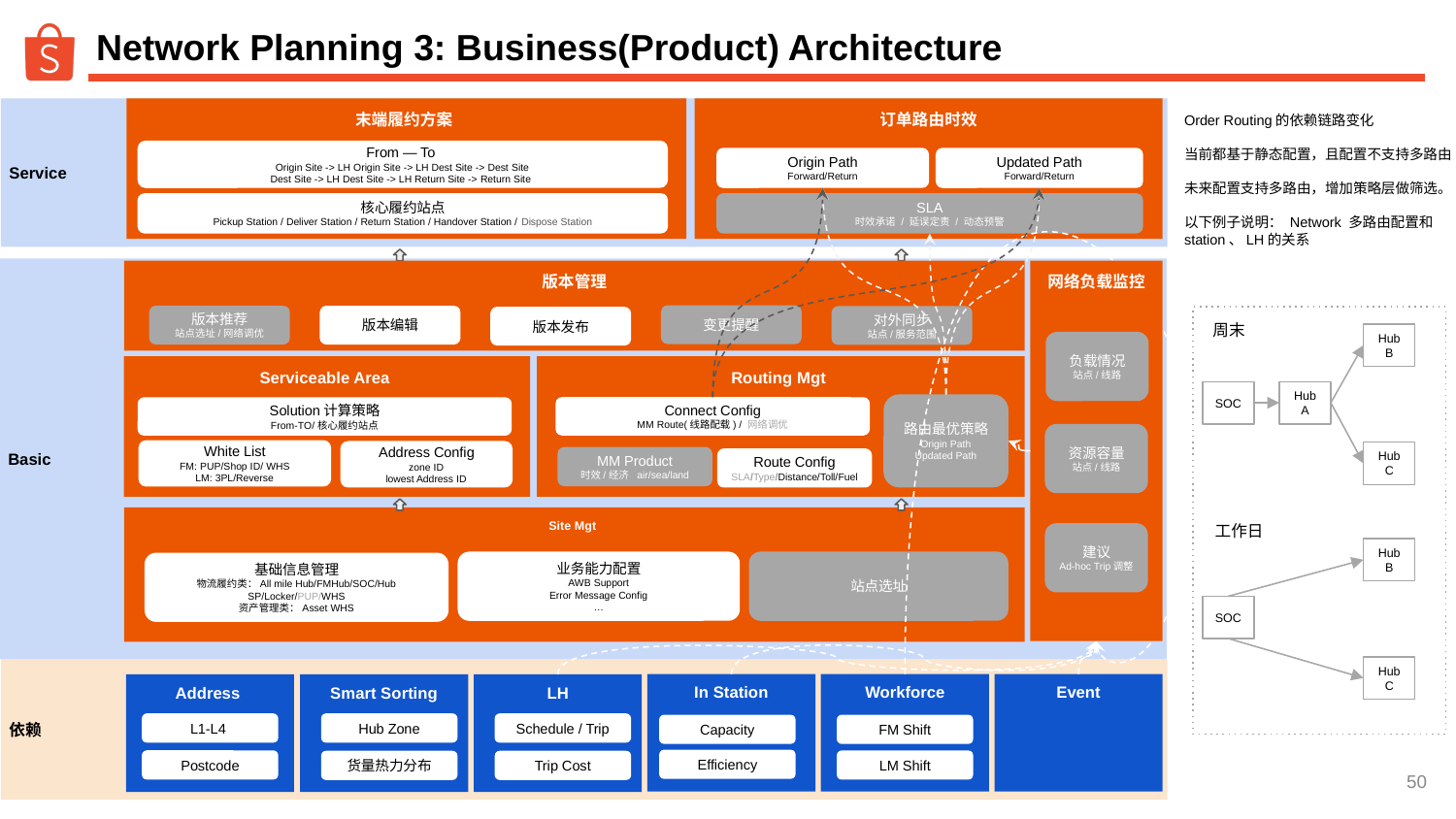

# Network Planning 3: Business(Product) Architecture
Service
末端履约方案
订单路由时效
Order Routing的依赖链路变化

当前都基于静态配置，且配置不支持多路由

未来配置支持多路由，增加策略层做筛选。

以下例子说明： Network 多路由配置和station、LH的关系
From — To
Origin Site -> LH Origin Site -> LH Dest Site -> Dest Site
Dest Site -> LH Dest Site -> LH Return Site -> Return Site
Origin Path
Forward/Return
Updated Path
Forward/Return
核心履约站点
Pickup Station / Deliver Station / Return Station / Handover Station / Dispose Station
SLA
时效承诺 / 延误定责 / 动态预警

Basic
版本管理
网络负载监控
变更提醒
版本推荐
站点选址/网络调优
版本编辑
对外同步
站点/服务范围
版本发布

周末
HubB
负载情况
站点/线路
Serviceable Area
Routing Mgt
SOC
HubA
路由最优策略
Origin Path
Updated Path
Connect Config
MM Route(线路配载) / 网络调优
Solution计算策略
From-TO/核心履约站点
资源容量
站点/线路
White List
FM: PUP/Shop ID/ WHS
LM: 3PL/Reverse
Address Config
zone ID
lowest Address ID
HubC
MM Product
时效/经济  air/sea/land
Route Config
SLA/Type/Distance/Toll/Fuel

Site Mgt
工作日
建议
Ad-hoc Trip调整
HubB
业务能力配置
AWB Support
Error Message Config
…
站点选址
基础信息管理
物流履约类：All mile Hub/FMHub/SOC/Hub
SP/Locker/PUP/WHS
资产管理类：Asset WHS
SOC
HubC
依赖
In Station
Workforce
Event
Address
Smart Sorting
LH
L1-L4
Hub Zone
Schedule / Trip
Capacity
FM Shift
Efficiency
Postcode
LM Shift
货量热力分布
Trip Cost
50